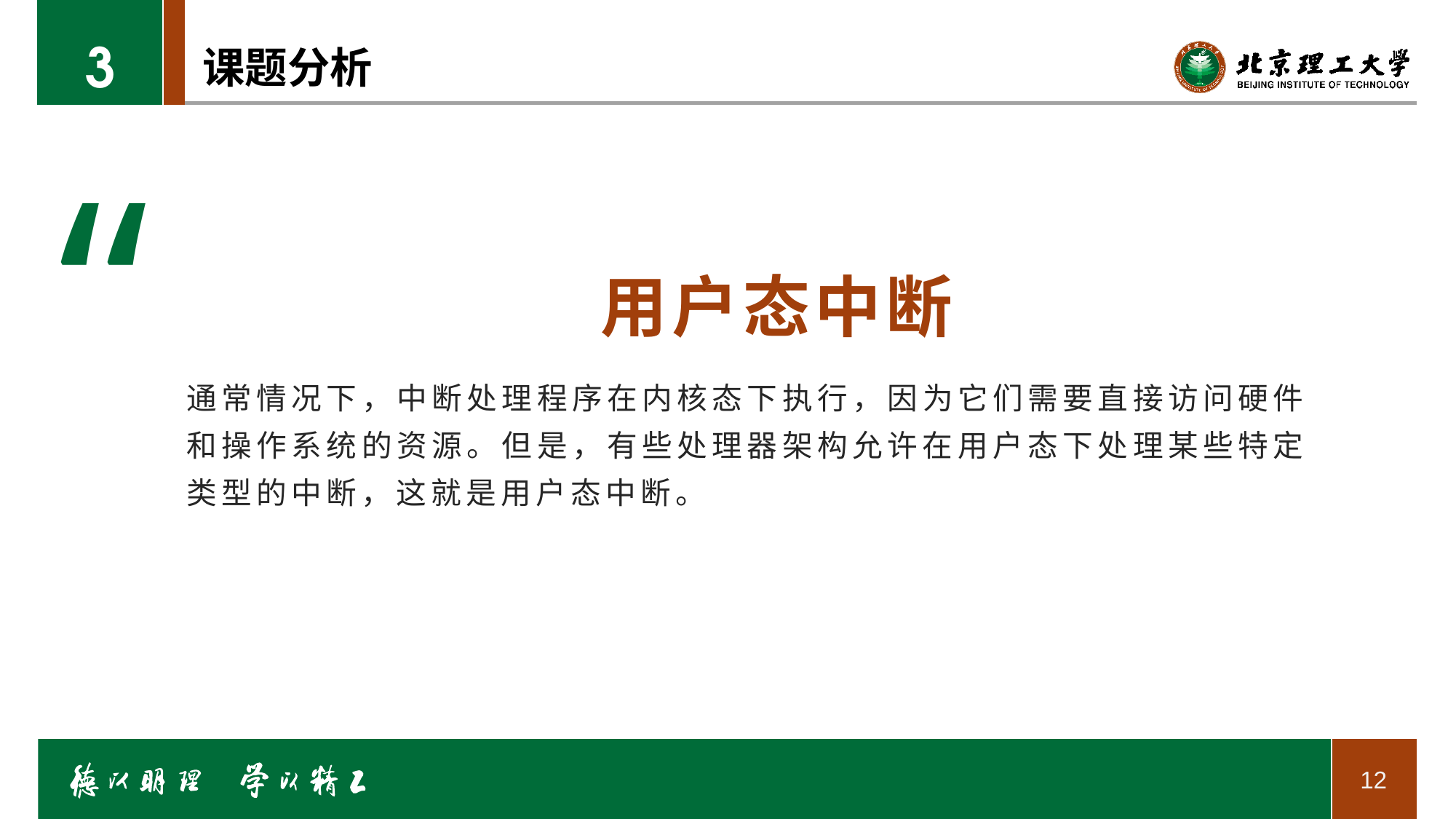

3
# 课题分析
“

用户态中断
通常情况下，中断处理程序在内核态下执行，因为它们需要直接访问硬件和操作系统的资源。但是，有些处理器架构允许在用户态下处理某些特定类型的中断，这就是用户态中断。